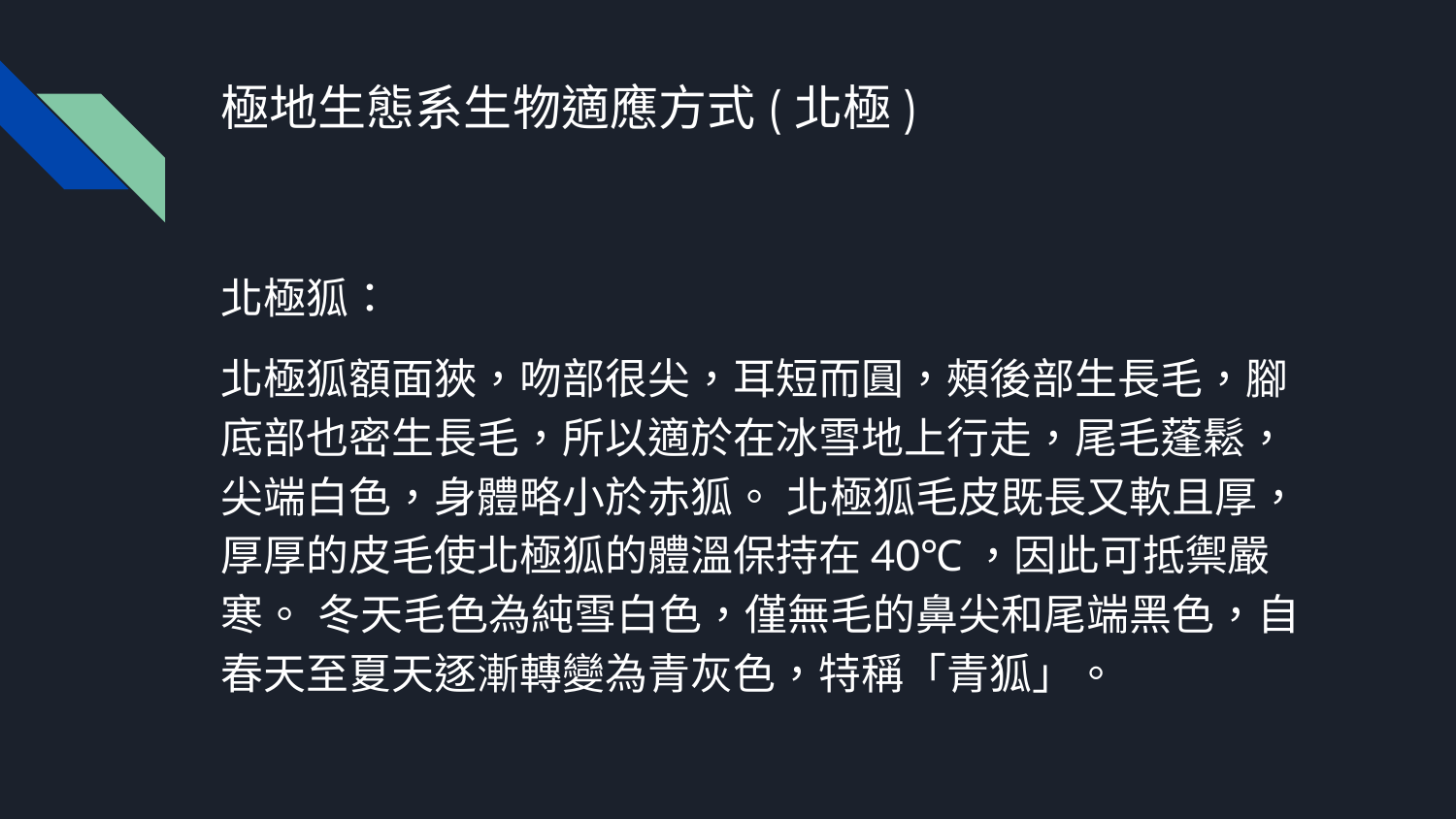

# 極地生態系生物適應方式(北極)
北極狐：
北極狐額面狹，吻部很尖，耳短而圓，頰後部生長毛，腳底部也密生長毛，所以適於在冰雪地上行走，尾毛蓬鬆，尖端白色，身體略小於赤狐。 北極狐毛皮既長又軟且厚，厚厚的皮毛使北極狐的體溫保持在40℃，因此可抵禦嚴寒。 冬天毛色為純雪白色，僅無毛的鼻尖和尾端黑色，自春天至夏天逐漸轉變為青灰色，特稱「青狐」。